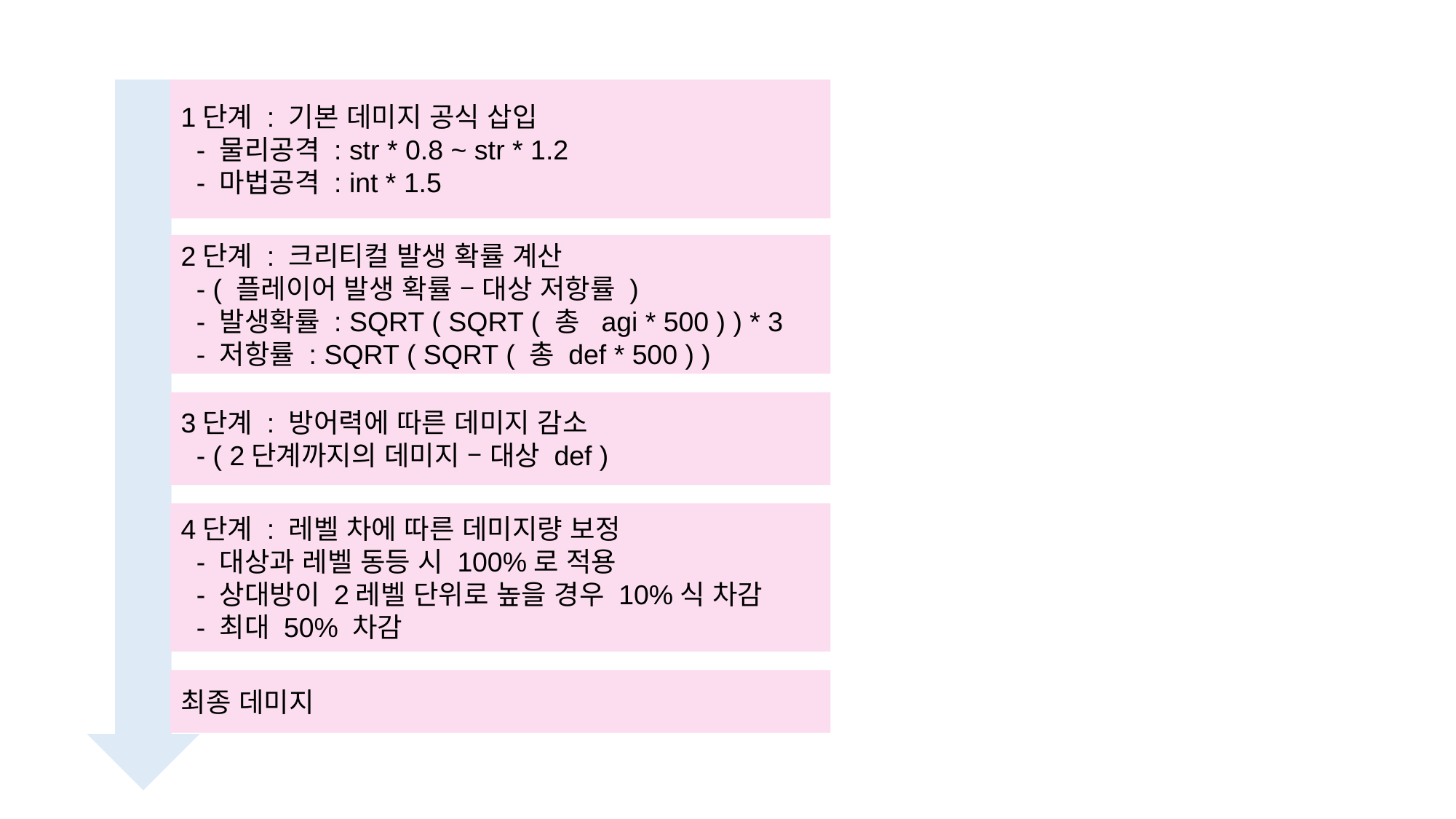

1단계 : 기본 데미지 공식 삽입
  - 물리공격 : str * 0.8 ~ str * 1.2
  - 마법공격 : int * 1.5
2단계 : 크리티컬 발생 확률 계산
  - ( 플레이어 발생 확률 – 대상 저항률 )
  - 발생확률 : SQRT ( SQRT ( 총  agi * 500 ) ) * 3
  - 저항률 : SQRT ( SQRT ( 총 def * 500 ) )
3단계 : 방어력에 따른 데미지 감소
  - ( 2단계까지의 데미지 – 대상 def )
4단계 : 레벨 차에 따른 데미지량 보정
  - 대상과 레벨 동등 시 100%로 적용
  - 상대방이 2레벨 단위로 높을 경우 10%식 차감
  - 최대 50% 차감
최종 데미지